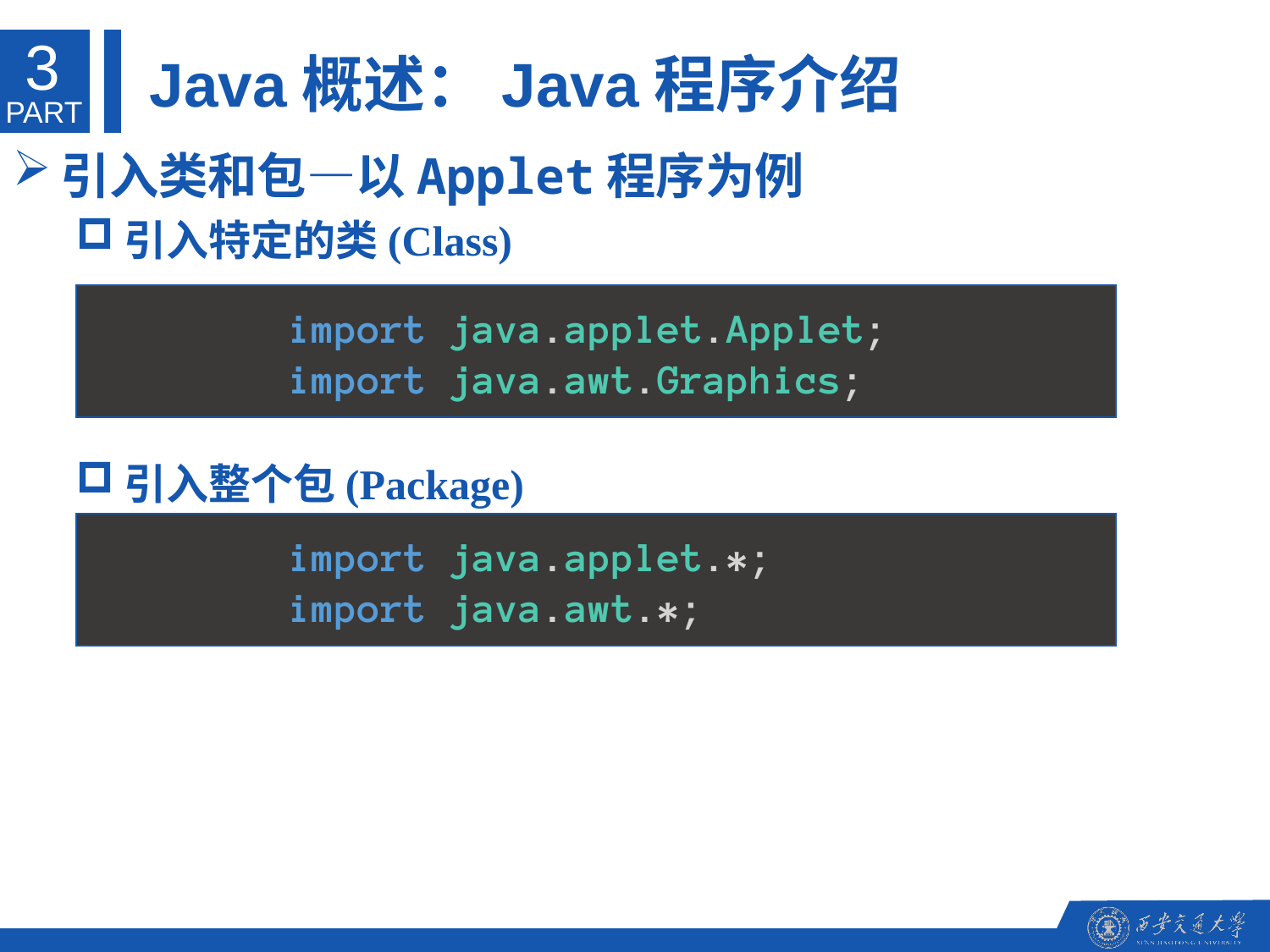

3
Java概述：Java程序介绍

PART
引入类和包—以Applet程序为例
引入特定的类(Class)

引入整个包(Package)

import java.applet.Applet;
import java.awt.Graphics;
import java.applet.*;
import java.awt.*;